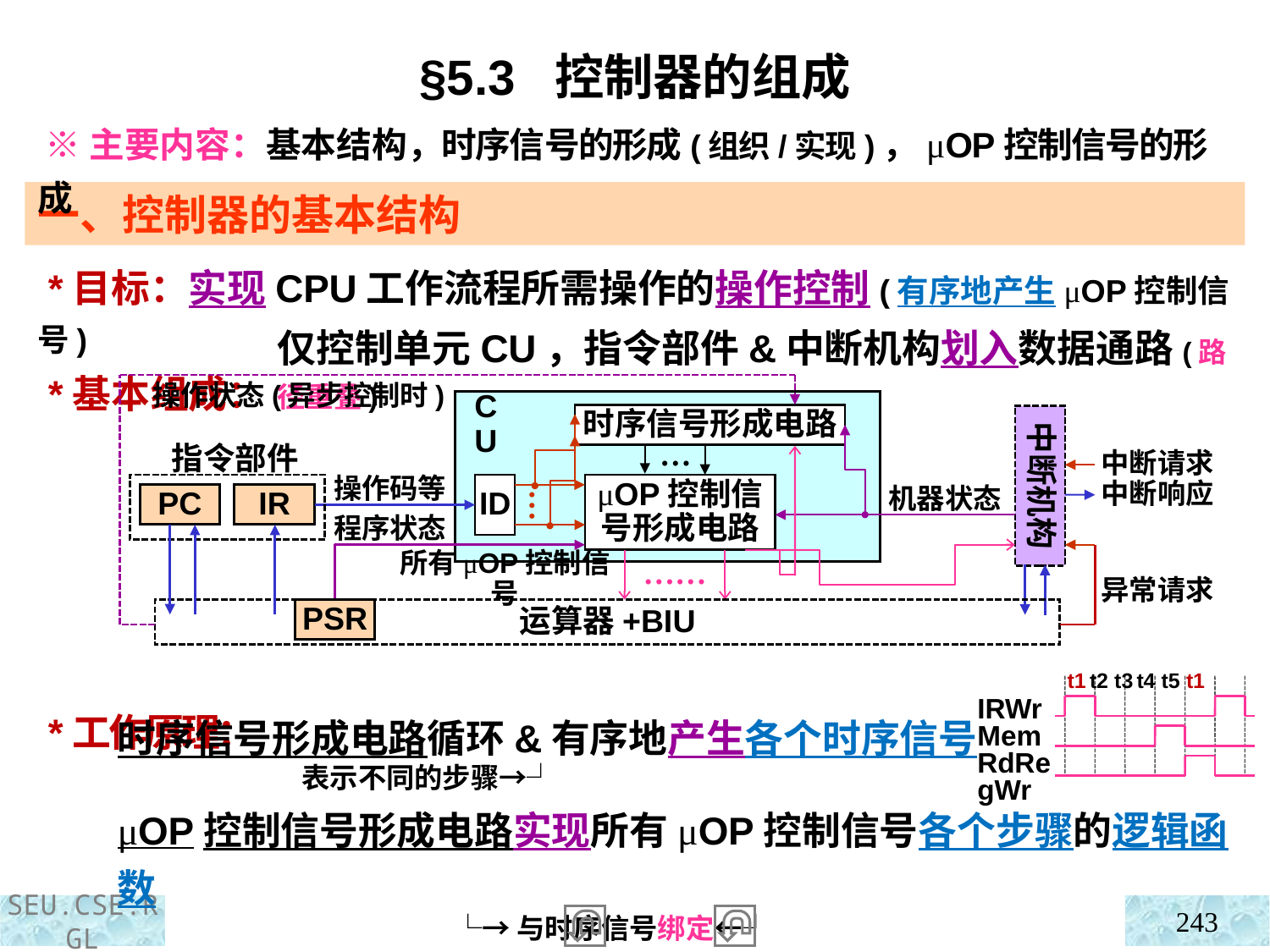

§5.3  控制器的组成
 ※主要内容：基本结构，时序信号的形成(组织/实现)，μOP控制信号的形成
一、控制器的基本结构
 *目标：实现CPU工作流程所需操作的操作控制(有序地产生μOP控制信号)
 *基本组成：

 *工作原理：
仅控制单元CU，指令部件&中断机构划入数据通路(路径重叠)
操作状态(异步控制时)

时序信号形成电路
中断机构
CU
指令部件
中断请求
中断响应
…

操作码等
ID
μOP控制信号形成电路
PC
IR
机器状态
…
程序状态
所有μOP控制信号
……
异常请求
运算器+BIU
PSR
t1 t2 t3 t4 t5 t1

IRWr
MemRdRegWr

时序信号形成电路循环&有序地产生各个时序信号
                            表示不同的步骤→┘
μOP控制信号形成电路实现所有μOP控制信号各个步骤的逻辑函数
                                                     └→与时序信号绑定←┘
243